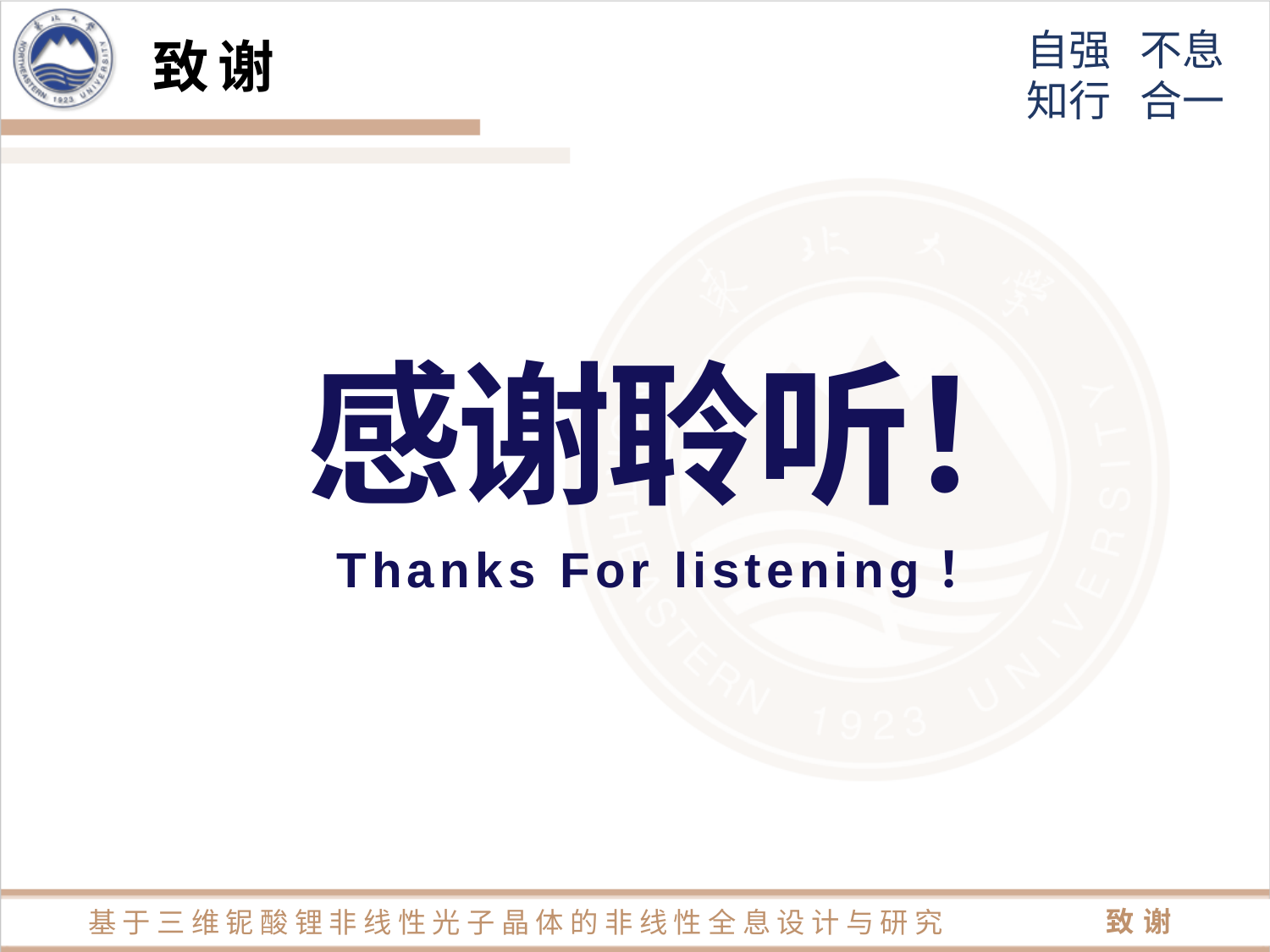

# 致谢
感谢聆听！
Thanks For listening！
致谢